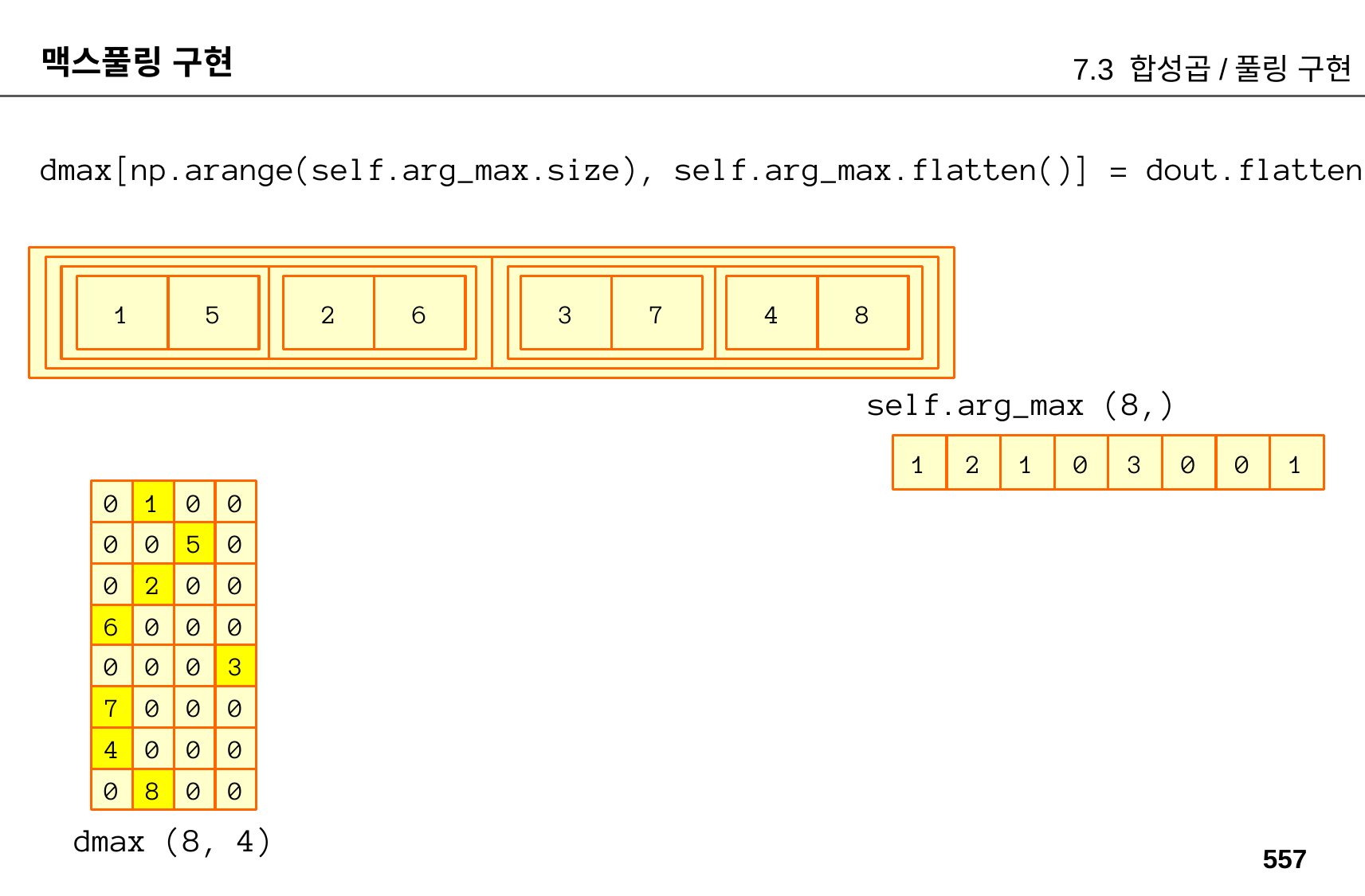

맥스풀링 구현
7.3 합성곱/풀링 구현
dmax[np.arange(self.arg_max.size), self.arg_max.flatten()] = dout.flatten()

6
8
5
7
2
4
1
3
self.arg_max (8,)
1
2
1
0
3
0
0
1
0
1
0
0
0
0
5
0
0
2
0
0
6
0
0
0
0
0
0
3
7
0
0
0
4
0
0
0
0
8
0
0
dmax (8, 4)